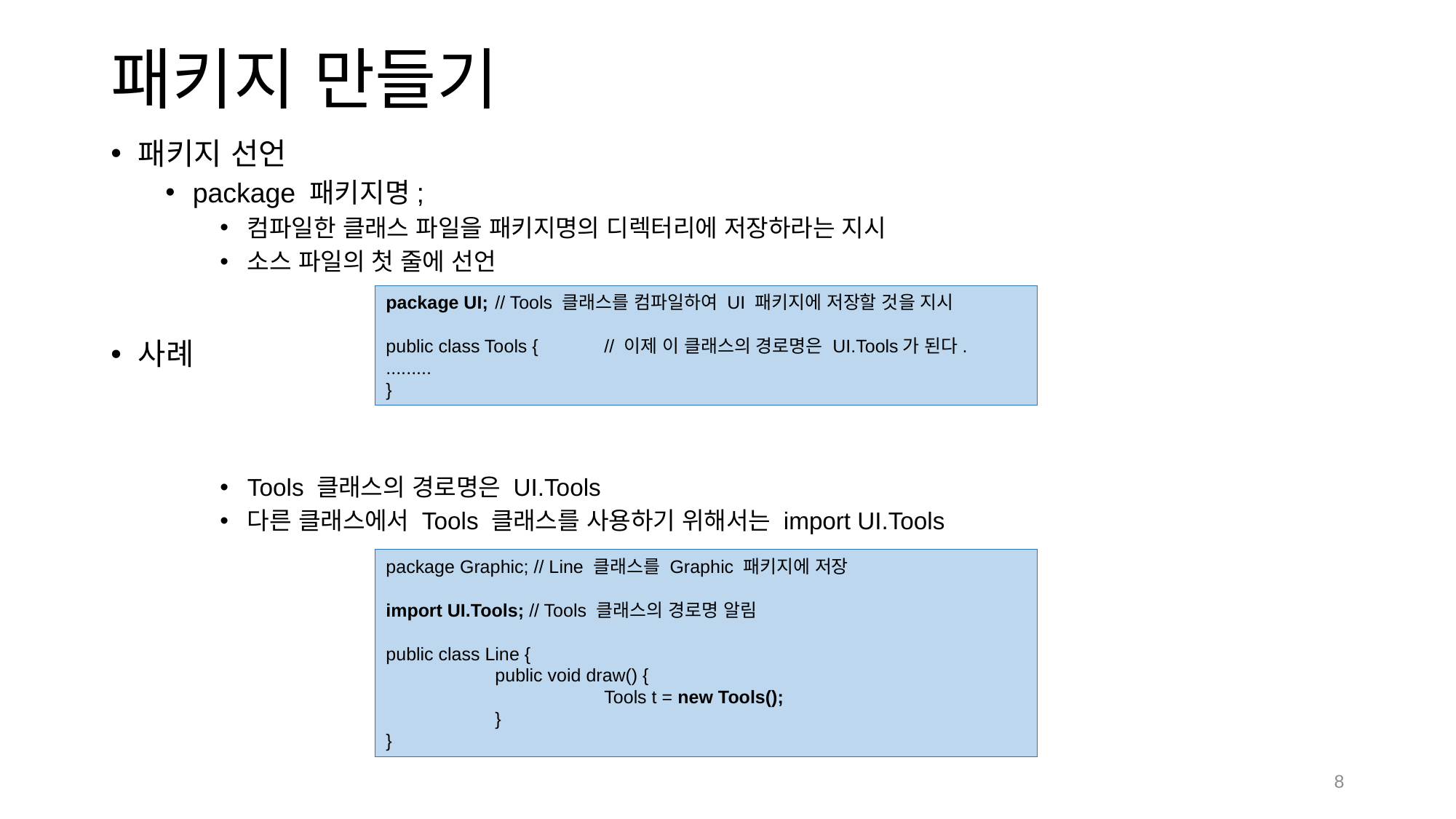

# 패키지 만들기
패키지 선언
package 패키지명;
컴파일한 클래스 파일을 패키지명의 디렉터리에 저장하라는 지시
소스 파일의 첫 줄에 선언

사례

Tools 클래스의 경로명은 UI.Tools
다른 클래스에서 Tools 클래스를 사용하기 위해서는 import UI.Tools

package UI; 	// Tools 클래스를 컴파일하여 UI 패키지에 저장할 것을 지시

public class Tools { 	// 이제 이 클래스의 경로명은 UI.Tools가 된다.
.........
}
package Graphic; // Line 클래스를 Graphic 패키지에 저장

import UI.Tools; // Tools 클래스의 경로명 알림

public class Line {
	public void draw() {
		Tools t = new Tools();
	}
}
8